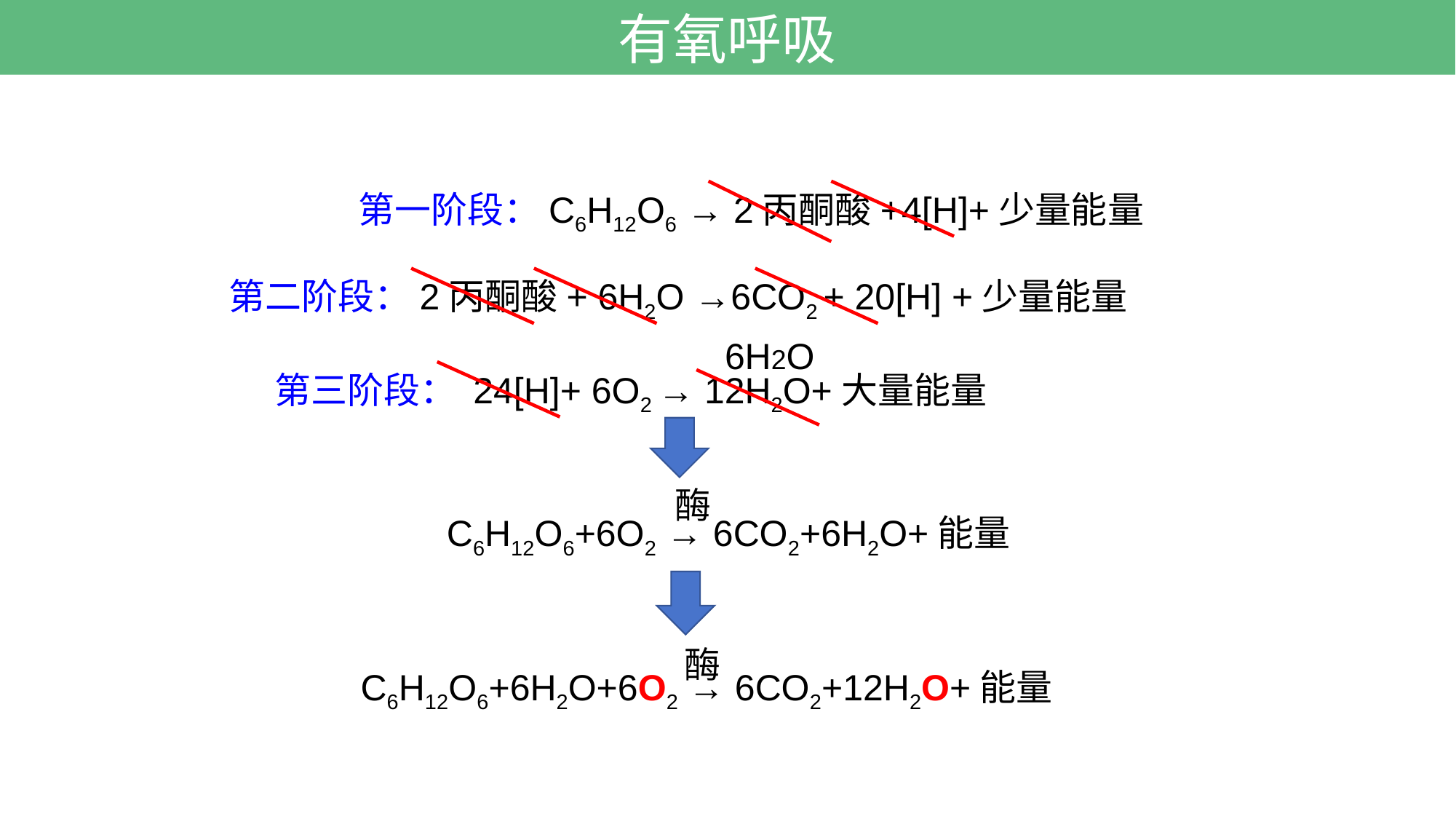

有氧呼吸
第一阶段：C6H12O6 → 2丙酮酸+4[H]+少量能量
第二阶段：2丙酮酸+ 6H2O →6CO2 + 20[H] +少量能量
6H2O
第三阶段： 24[H]+ 6O2 → 12H2O+大量能量

 酶
C6H12O6+6O2 → 6CO2+6H2O+能量

 酶
C6H12O6+6H2O+6O2 → 6CO2+12H2O+能量